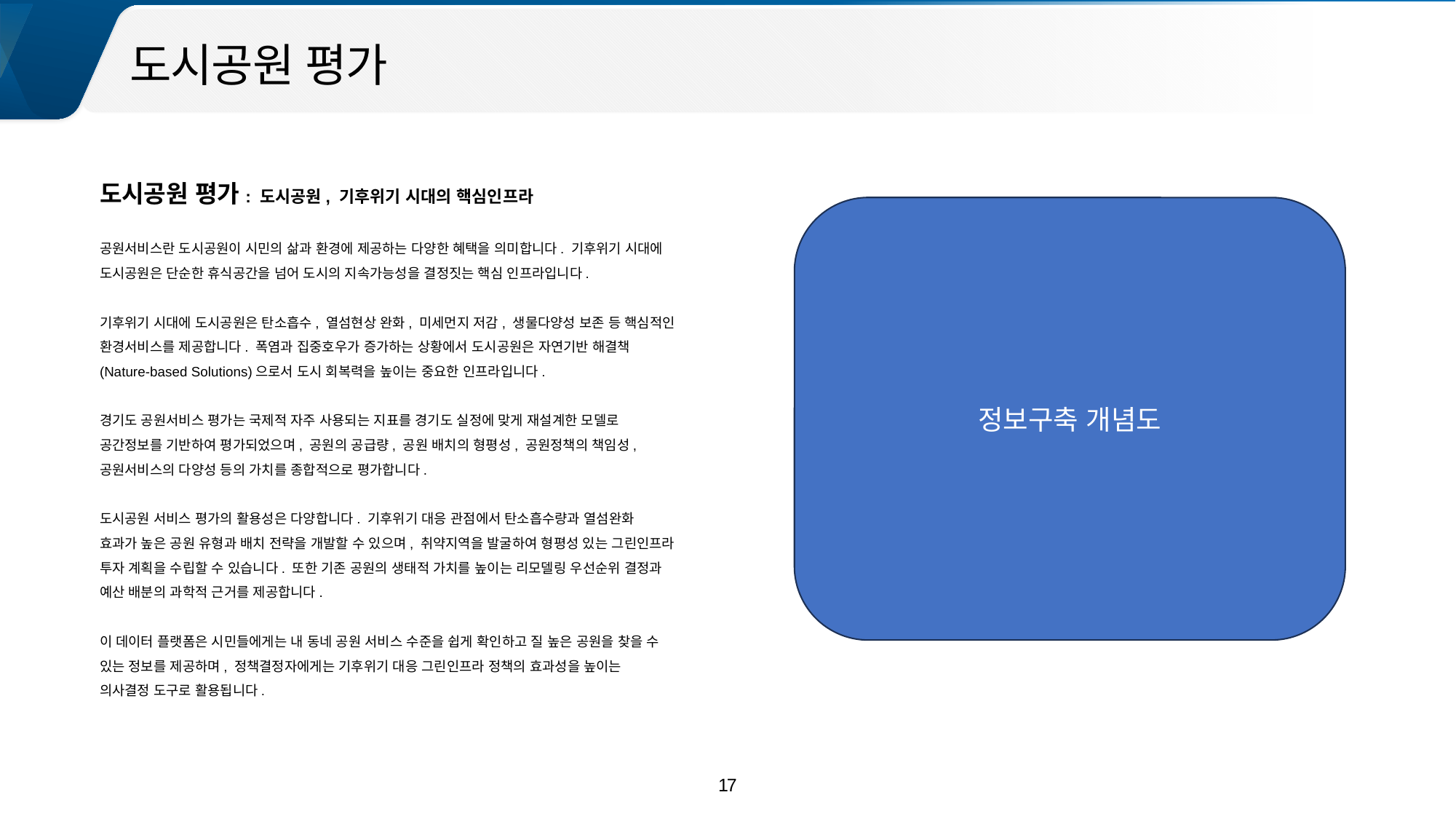

도시공원 평가
도시공원 평가: 도시공원, 기후위기 시대의 핵심인프라

공원서비스란 도시공원이 시민의 삶과 환경에 제공하는 다양한 혜택을 의미합니다. 기후위기 시대에 도시공원은 단순한 휴식공간을 넘어 도시의 지속가능성을 결정짓는 핵심 인프라입니다.

기후위기 시대에 도시공원은 탄소흡수, 열섬현상 완화, 미세먼지 저감, 생물다양성 보존 등 핵심적인 환경서비스를 제공합니다. 폭염과 집중호우가 증가하는 상황에서 도시공원은 자연기반 해결책(Nature-based Solutions)으로서 도시 회복력을 높이는 중요한 인프라입니다.

경기도 공원서비스 평가는 국제적 자주 사용되는 지표를 경기도 실정에 맞게 재설계한 모델로 공간정보를 기반하여 평가되었으며, 공원의 공급량, 공원 배치의 형평성, 공원정책의 책임성, 공원서비스의 다양성 등의 가치를 종합적으로 평가합니다.

도시공원 서비스 평가의 활용성은 다양합니다. 기후위기 대응 관점에서 탄소흡수량과 열섬완화 효과가 높은 공원 유형과 배치 전략을 개발할 수 있으며, 취약지역을 발굴하여 형평성 있는 그린인프라 투자 계획을 수립할 수 있습니다. 또한 기존 공원의 생태적 가치를 높이는 리모델링 우선순위 결정과 예산 배분의 과학적 근거를 제공합니다.

이 데이터 플랫폼은 시민들에게는 내 동네 공원 서비스 수준을 쉽게 확인하고 질 높은 공원을 찾을 수 있는 정보를 제공하며, 정책결정자에게는 기후위기 대응 그린인프라 정책의 효과성을 높이는 의사결정 도구로 활용됩니다.
정보구축 개념도